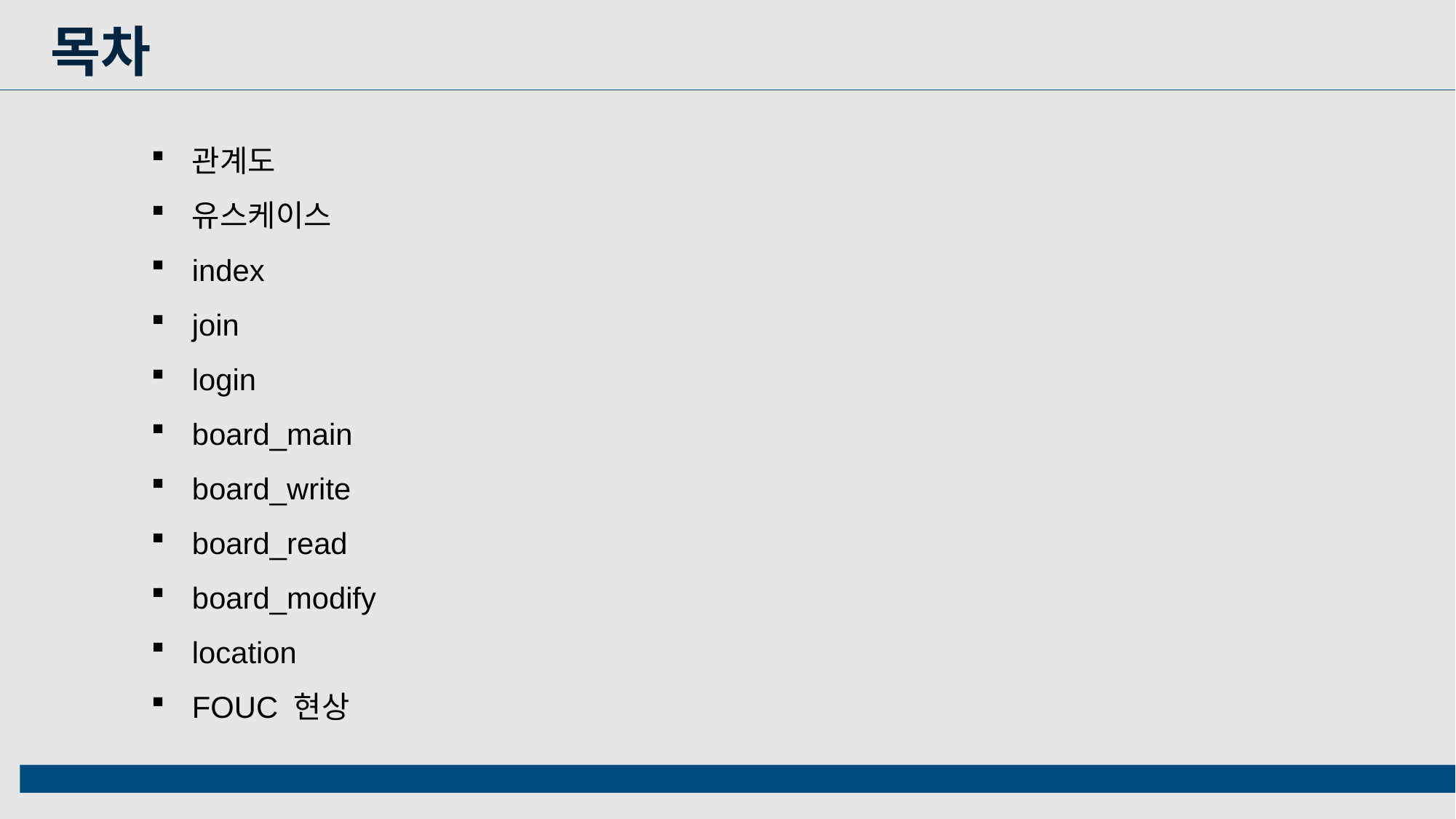

목차
관계도
유스케이스
index
join
login
board_main
board_write
board_read
board_modify
location
FOUC 현상